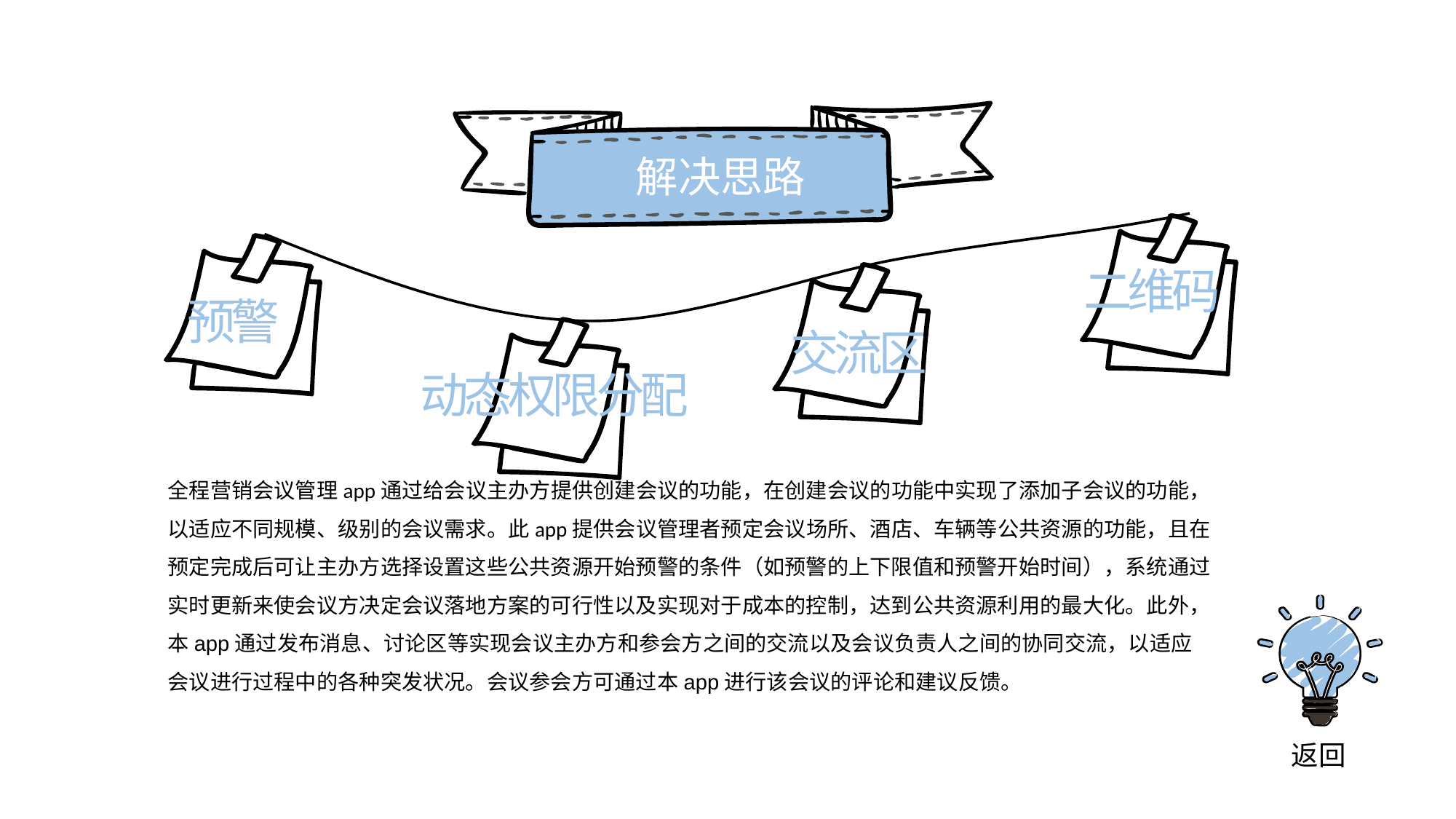

解决思路

二维码

预警

交流区
动态权限分配
全程营销会议管理app通过给会议主办方提供创建会议的功能，在创建会议的功能中实现了添加子会议的功能，以适应不同规模、级别的会议需求。此app提供会议管理者预定会议场所、酒店、车辆等公共资源的功能，且在预定完成后可让主办方选择设置这些公共资源开始预警的条件（如预警的上下限值和预警开始时间），系统通过实时更新来使会议方决定会议落地方案的可行性以及实现对于成本的控制，达到公共资源利用的最大化。此外，本app通过发布消息、讨论区等实现会议主办方和参会方之间的交流以及会议负责人之间的协同交流，以适应会议进行过程中的各种突发状况。会议参会方可通过本app进行该会议的评论和建议反馈。

返回